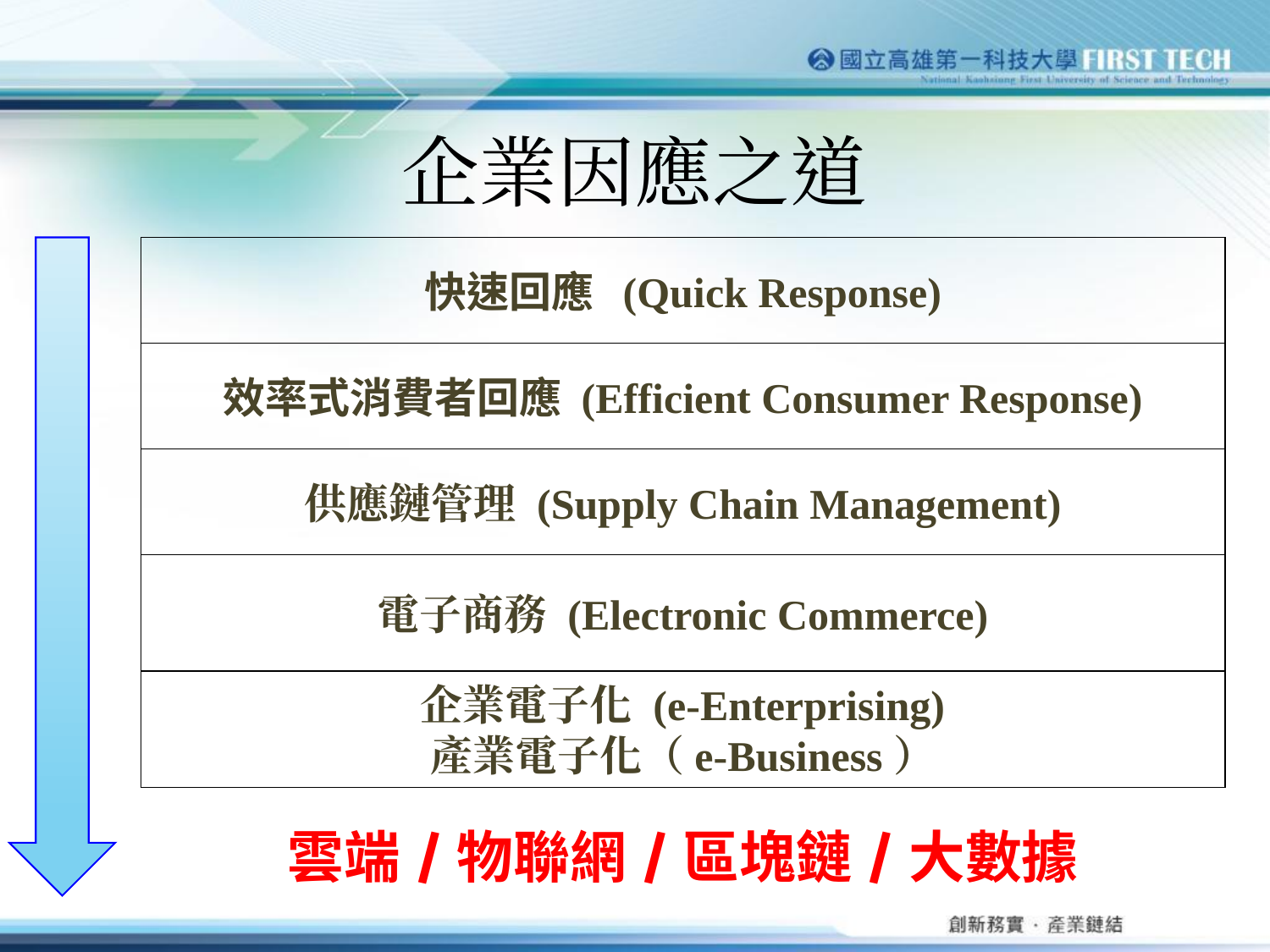

# 企業因應之道

快速回應  (Quick Response)
效率式消費者回應 (Efficient Consumer Response)

供應鏈管理 (Supply Chain Management)

電子商務 (Electronic Commerce)
企業電子化 (e-Enterprising)
產業電子化（e-Business）
雲端/物聯網/區塊鏈/大數據